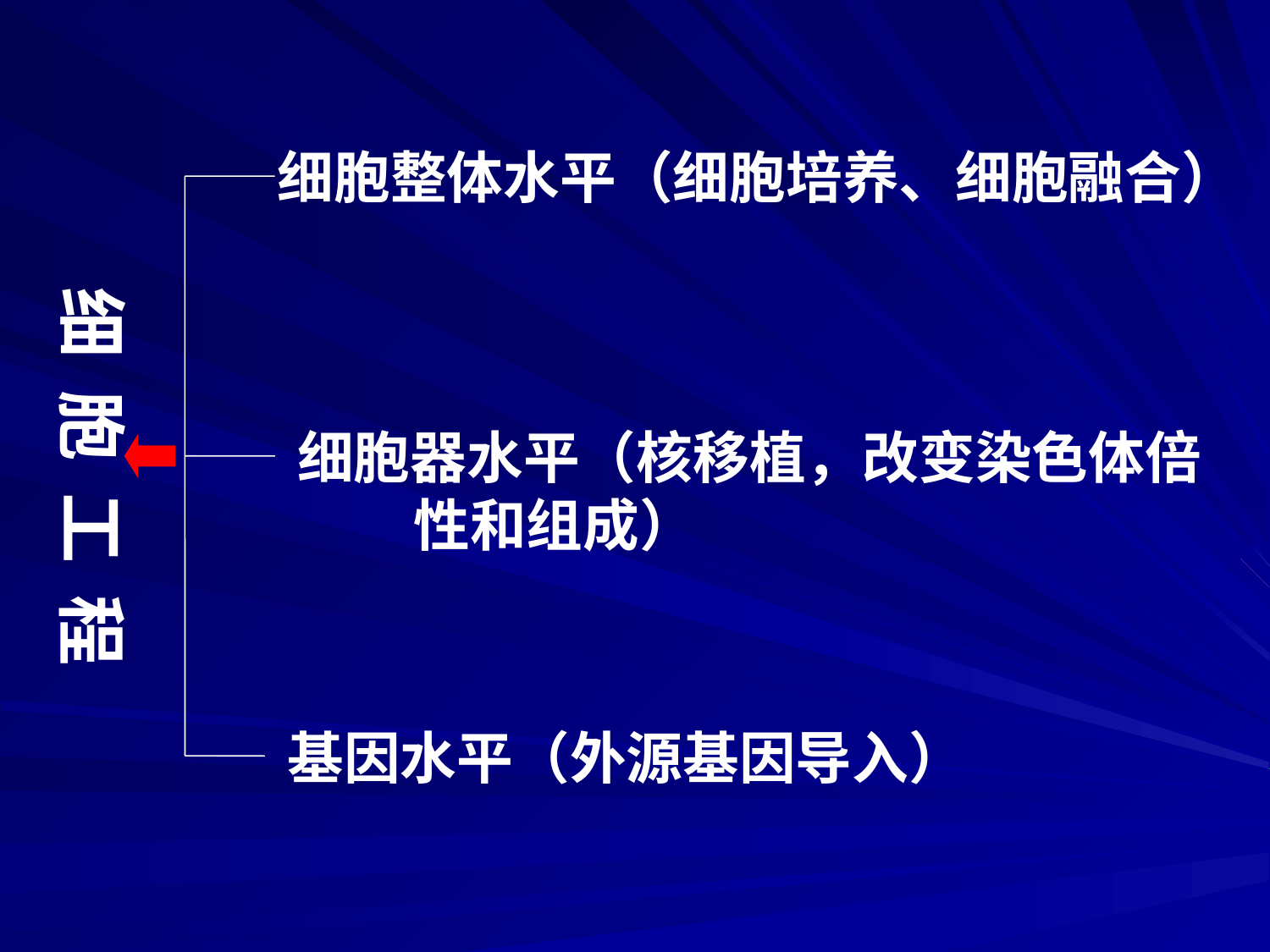

细胞整体水平（细胞培养、细胞融合）

细  胞  工  程
细胞器水平（核移植，改变染色体倍          性和组成）

基因水平（外源基因导入）